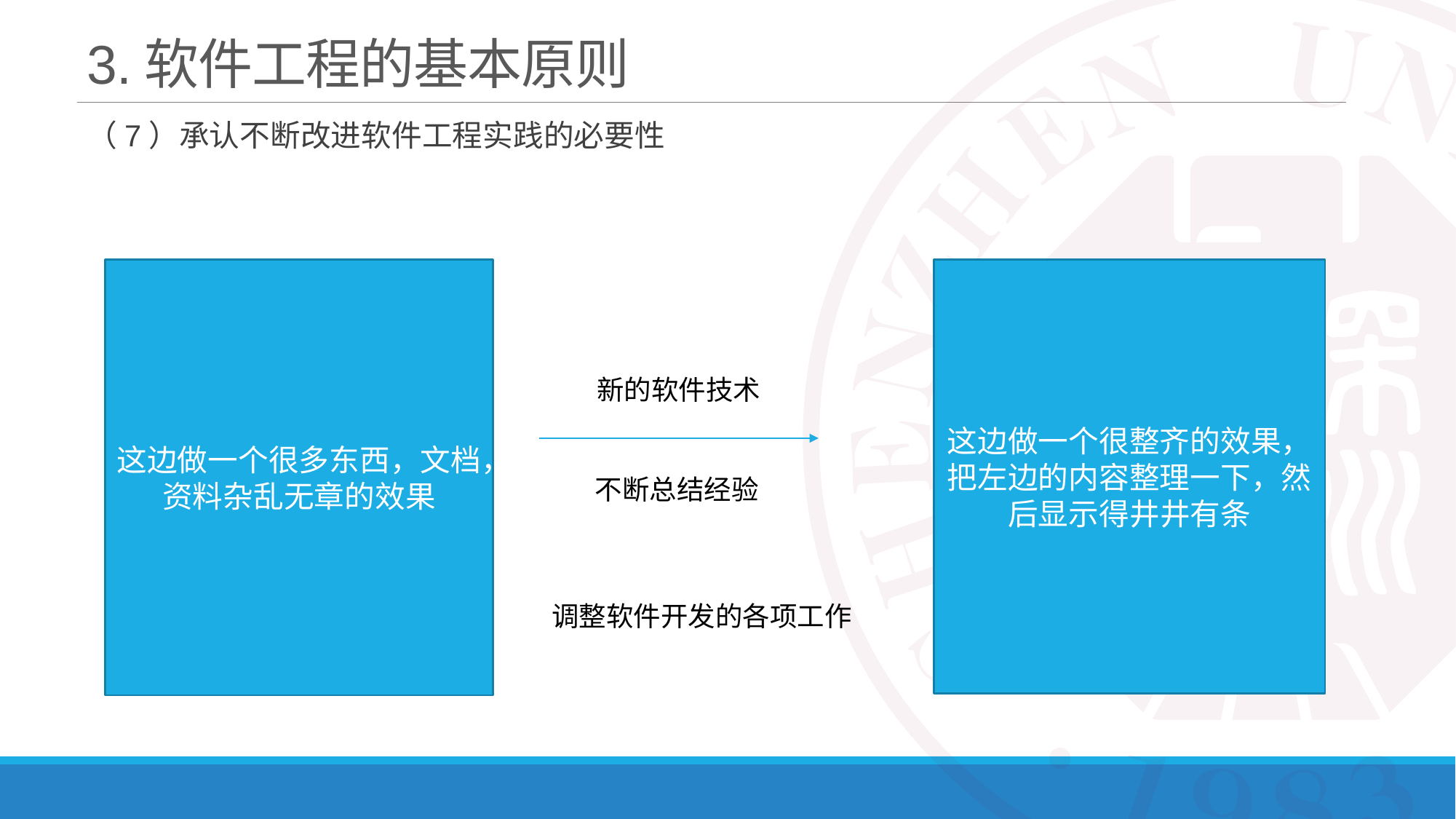

# 3.软件工程的基本原则
（7）承认不断改进软件工程实践的必要性

这边做一个很多东西，文档，资料杂乱无章的效果
这边做一个很整齐的效果，把左边的内容整理一下，然后显示得井井有条
新的软件技术
不断总结经验
调整软件开发的各项工作